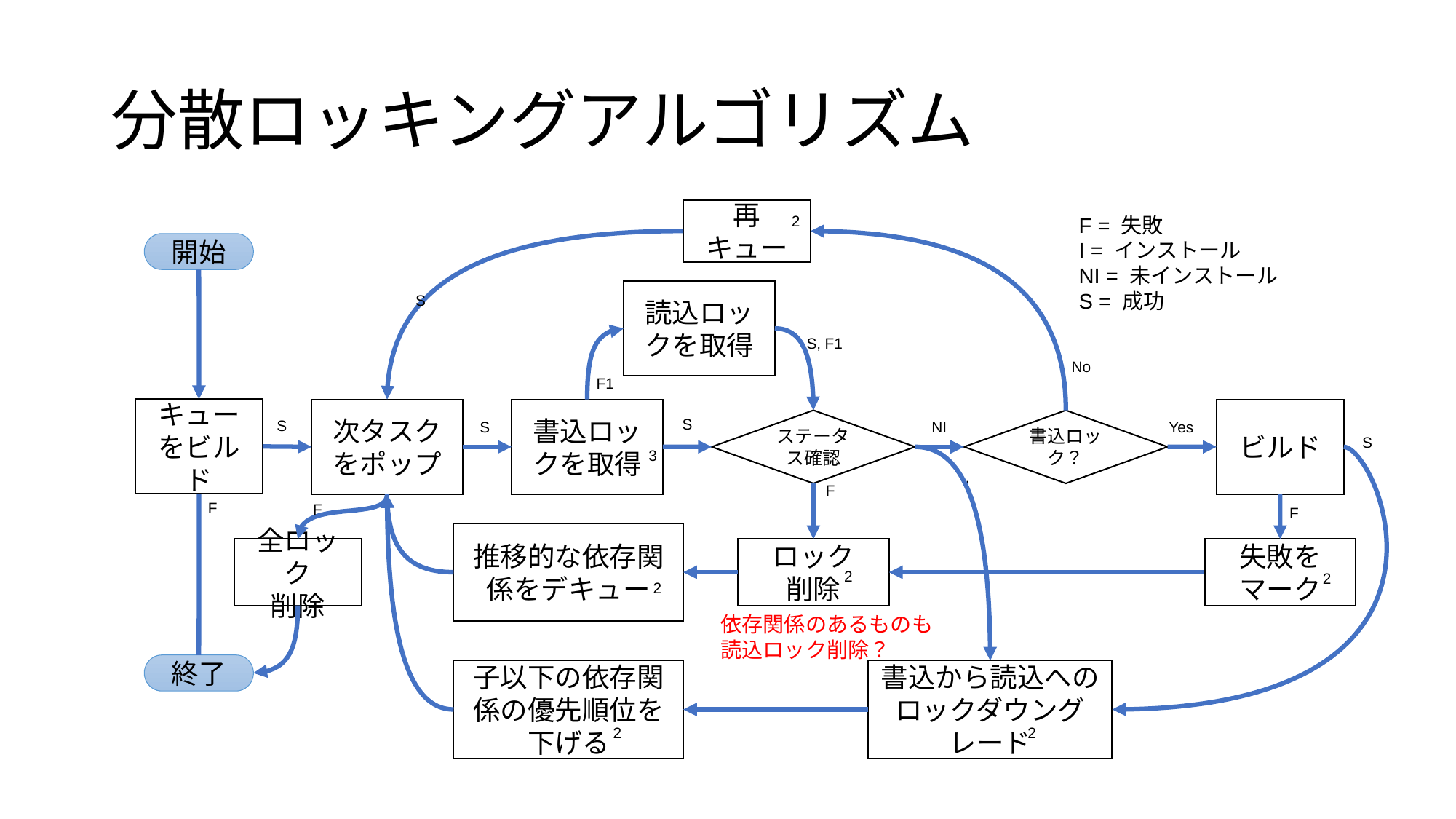

# 分散ロッキングアルゴリズム
再キュー
2
F = 失敗
I = インストール
NI = 未インストール
S = 成功
開始
読込ロックを取得
S
S, F1
No
F1
キューをビルド
次タスクをポップ
ビルド
書込ロックを取得
S
ステータス確認
書込ロック？
S
NI
Yes
S
S
3
I
F
F
F
F
推移的な依存関係をデキュー
失敗を
マーク
ロック
削除
全ロック
削除
2
2
2
依存関係のあるものも
読込ロック削除？
終了
子以下の依存関係の優先順位を下げる
書込から読込へのロックダウングレード
2
2